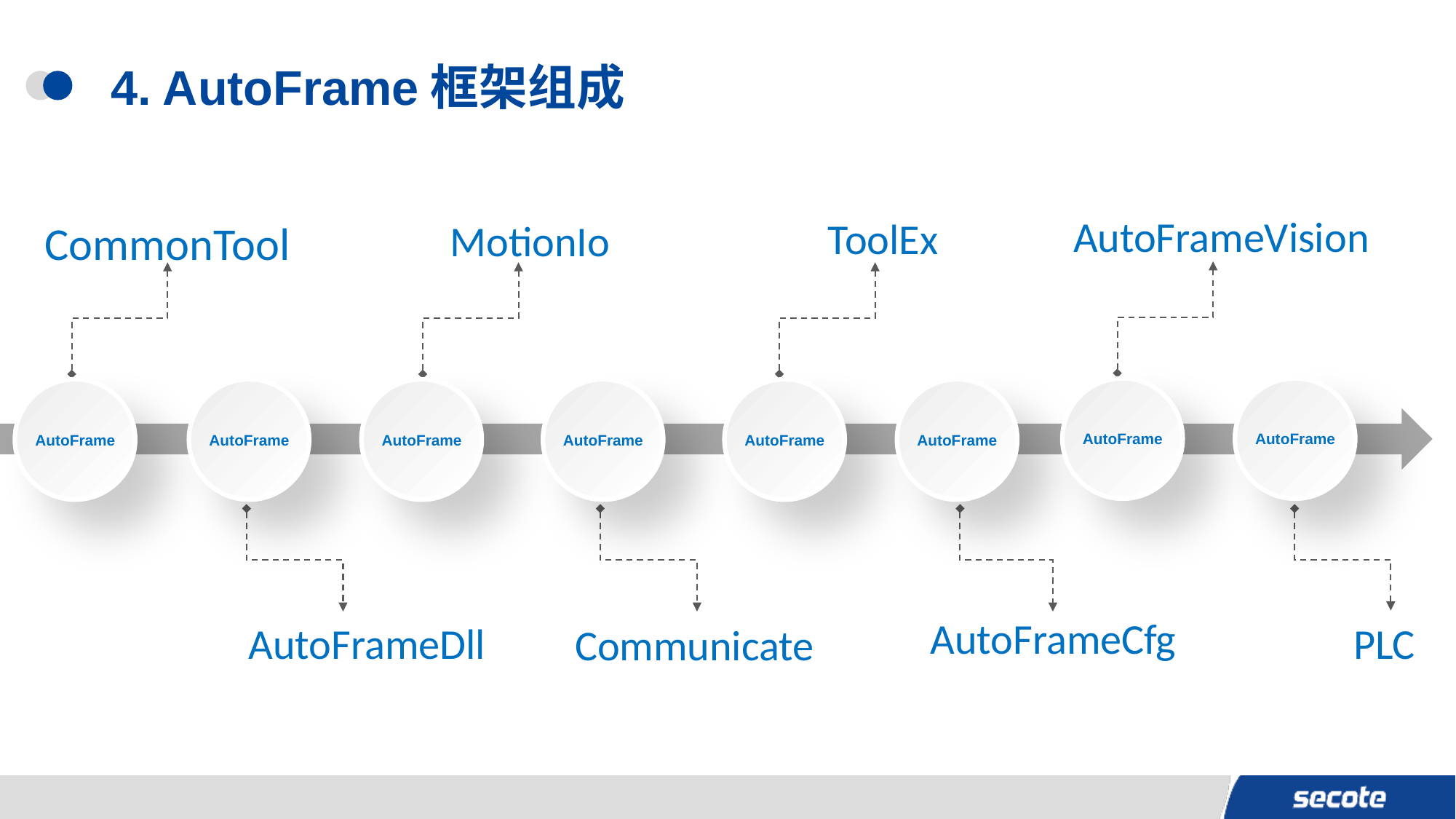

# 4. AutoFrame框架组成
CommonTool

AutoFrameVision
ToolEx
MotionIo
AutoFrame
AutoFrame
AutoFrame
AutoFrame
AutoFrame
AutoFrame
AutoFrame
AutoFrame

AutoFrameCfg
AutoFrameDll
PLC
Communicate